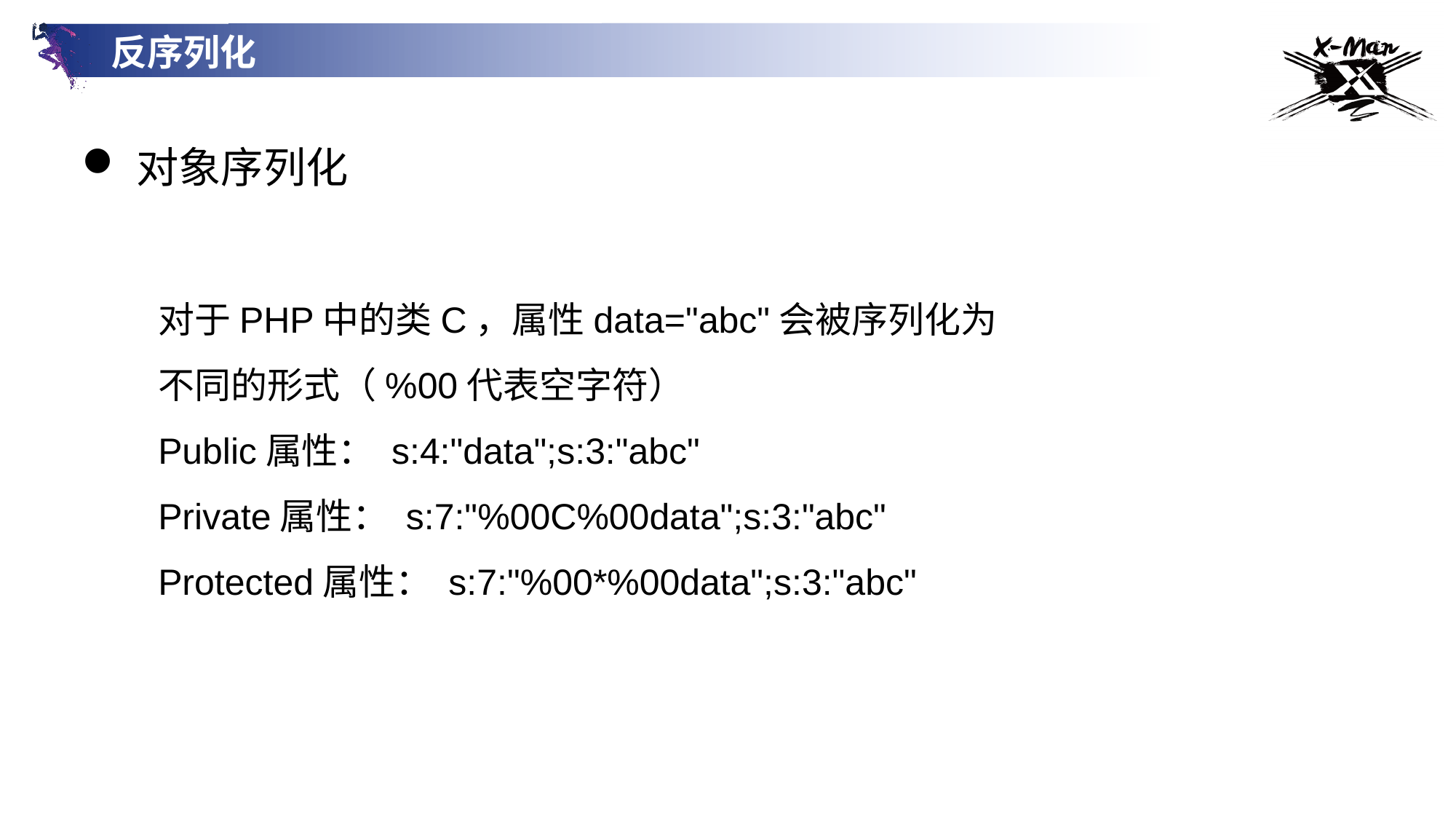

反序列化
对象序列化
对于PHP中的类C，属性data="abc"会被序列化为不同的形式（%00代表空字符）
Public属性： s:4:"data";s:3:"abc"
Private属性： s:7:"%00C%00data";s:3:"abc"
Protected属性： s:7:"%00*%00data";s:3:"abc"